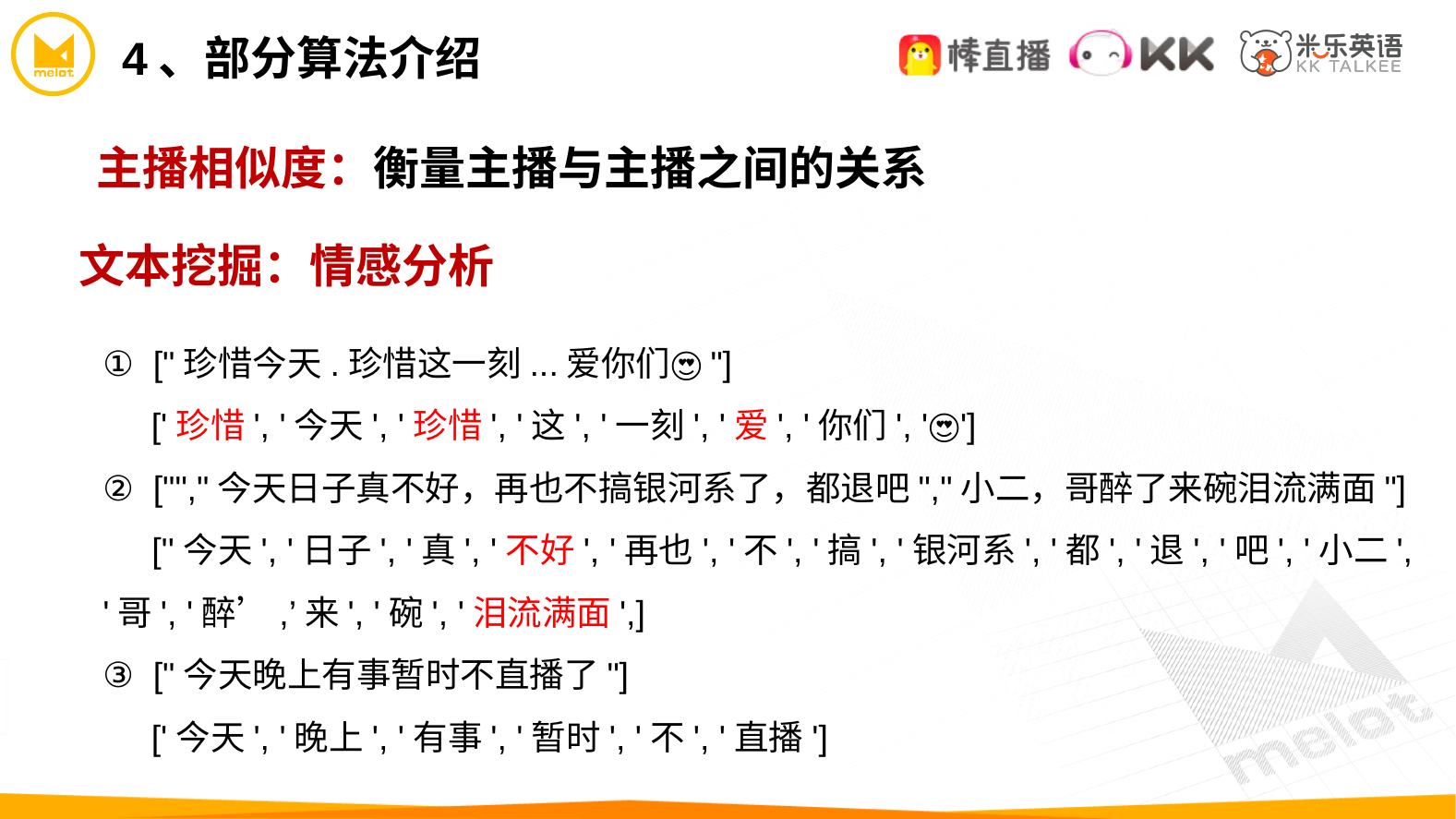

4、部分算法介绍
主播相似度：衡量主播与主播之间的关系
文本挖掘：情感分析
①  ["珍惜今天.珍惜这一刻...爱你们😍"]
     ['珍惜', '今天', '珍惜', '这', '一刻', '爱', '你们', '😍']
②  ["","今天日子真不好，再也不搞银河系了，都退吧","小二，哥醉了来碗泪流满面"]
     [''今天', '日子', '真', '不好', '再也', '不', '搞', '银河系', '都', '退', '吧', '小二', '哥', '醉’,’来', '碗', '泪流满面',]
③  ["今天晚上有事暂时不直播了"]
     ['今天', '晚上', '有事', '暂时', '不', '直播']